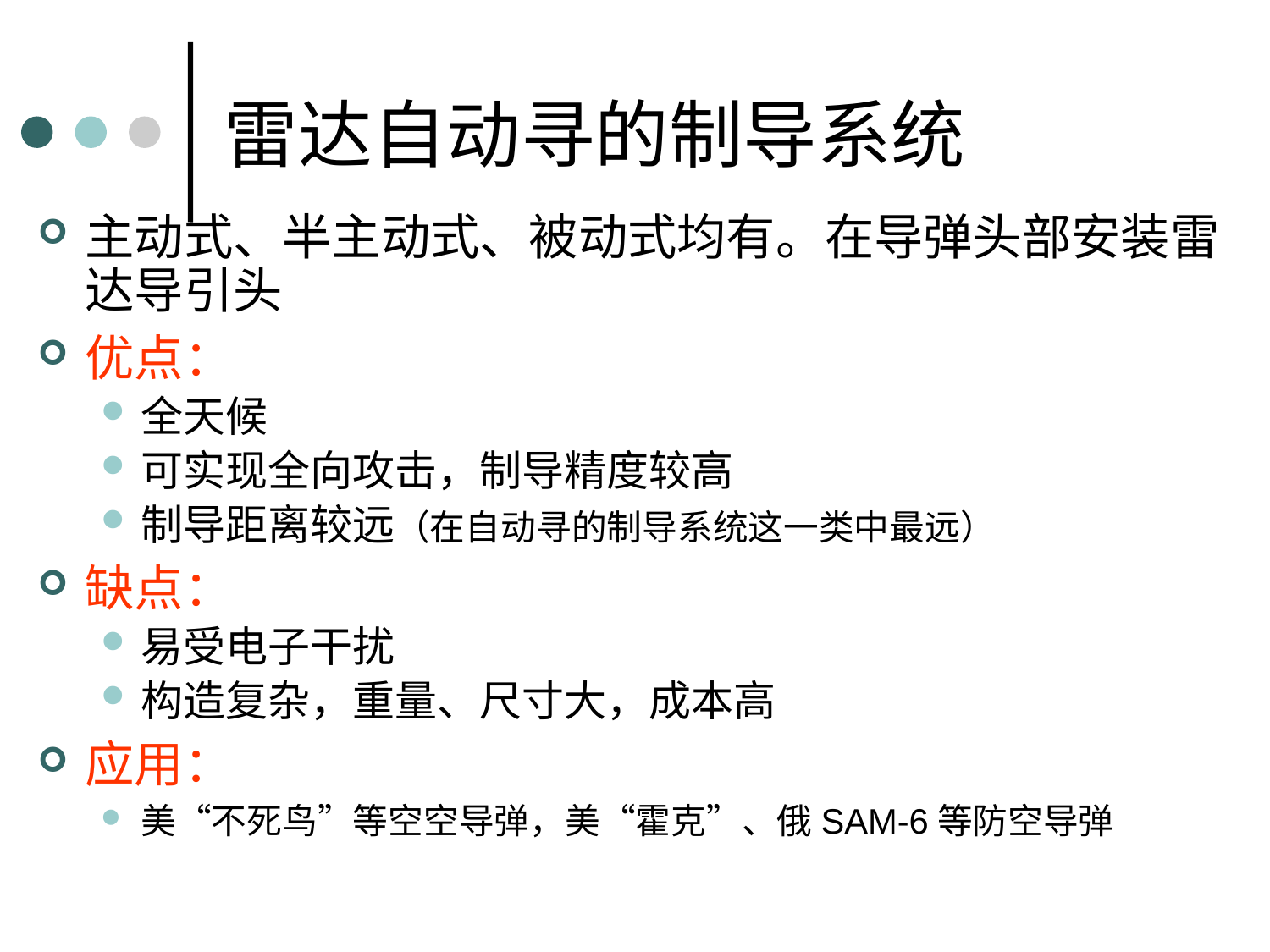

# 雷达自动寻的制导系统
主动式、半主动式、被动式均有。在导弹头部安装雷达导引头
优点：
全天候
可实现全向攻击，制导精度较高
制导距离较远（在自动寻的制导系统这一类中最远）
缺点：
易受电子干扰
构造复杂，重量、尺寸大，成本高
应用：
美“不死鸟”等空空导弹，美“霍克”、俄SAM-6等防空导弹